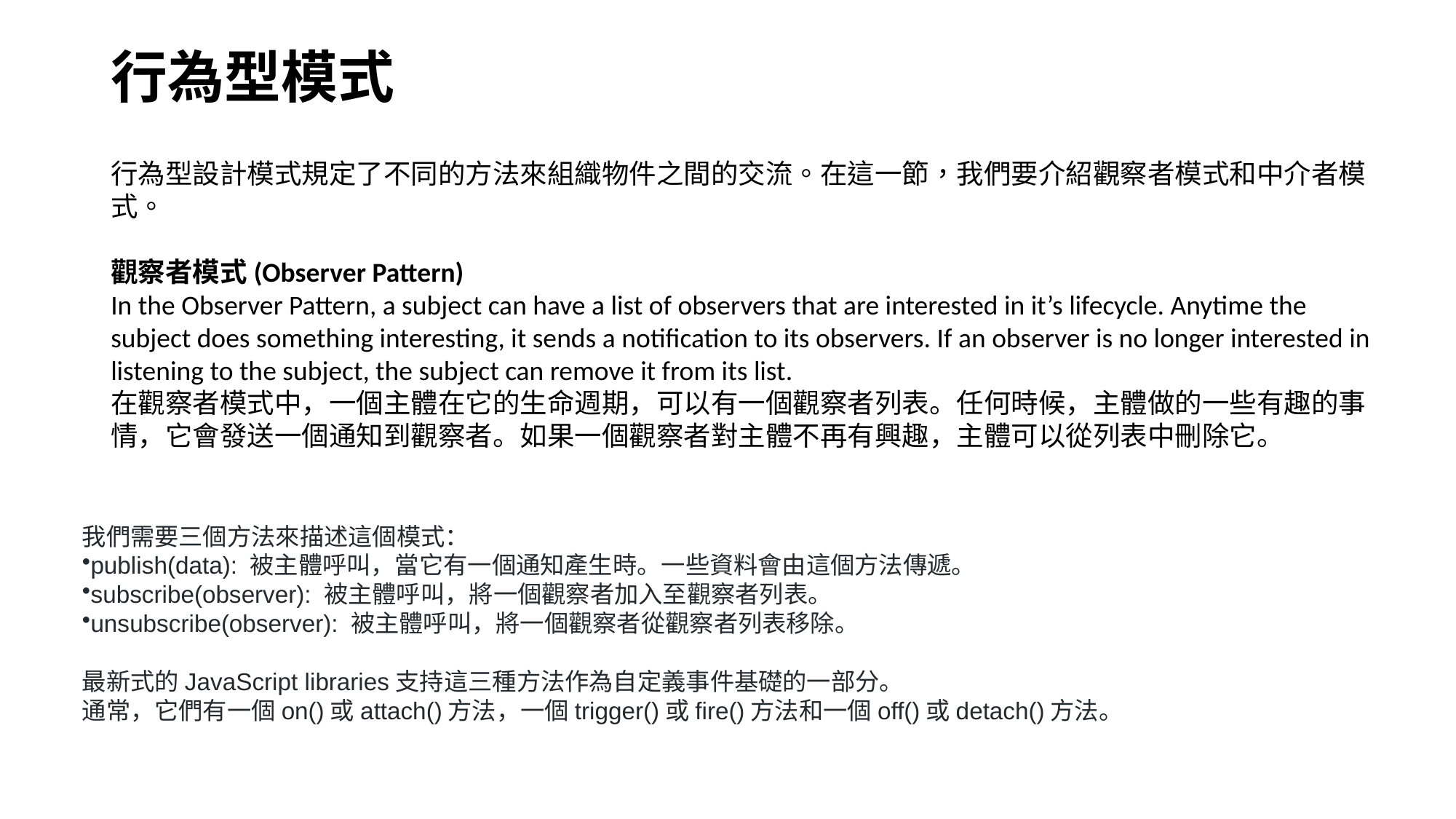

# 行為型模式
行為型設計模式規定了不同的方法來組織物件之間的交流。在這一節，我們要介紹觀察者模式和中介者模式。

觀察者模式(Observer Pattern)
In the Observer Pattern, a subject can have a list of observers that are interested in it’s lifecycle. Anytime the subject does something interesting, it sends a notification to its observers. If an observer is no longer interested in listening to the subject, the subject can remove it from its list.
在觀察者模式中，一個主體在它的生命週期，可以有一個觀察者列表。任何時候，主體做的一些有趣的事情，它會發送一個通知到觀察者。如果一個觀察者對主體不再有興趣，主體可以從列表中刪除它。

我們需要三個方法來描述這個模式：
publish(data): 被主體呼叫，當它有一個通知產生時。一些資料會由這個方法傳遞。
subscribe(observer): 被主體呼叫，將一個觀察者加入至觀察者列表。
unsubscribe(observer): 被主體呼叫，將一個觀察者從觀察者列表移除。

最新式的JavaScript libraries支持這三種方法作為自定義事件基礎的一部分。
通常，它們有一個on()或attach()方法，一個trigger()或fire()方法和一個off()或detach()方法。